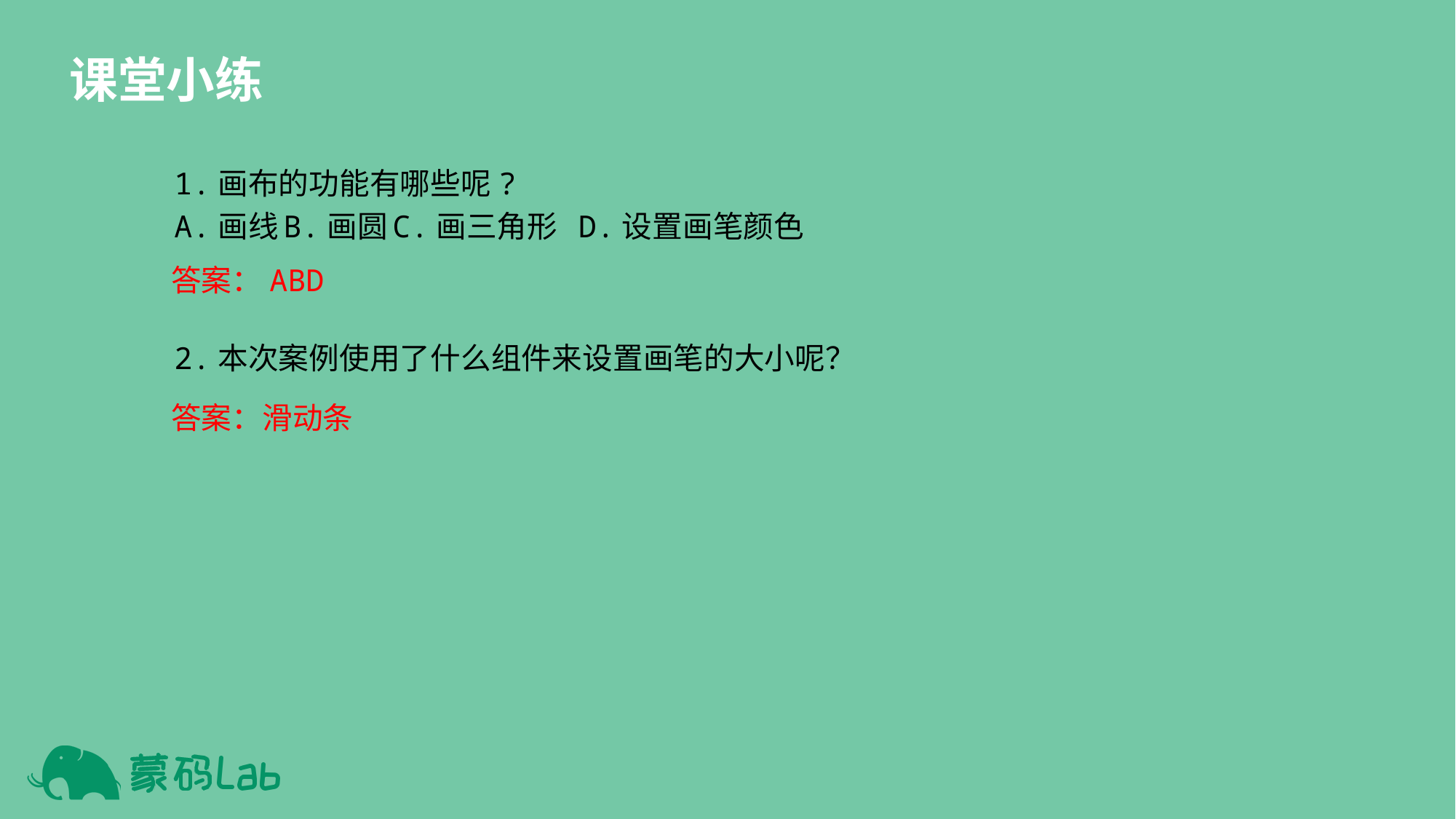

课堂小练
1.画布的功能有哪些呢?
A.画线	B.画圆	C.画三角形  D.设置画笔颜色
答案：ABD
2.本次案例使用了什么组件来设置画笔的大小呢？
答案：滑动条